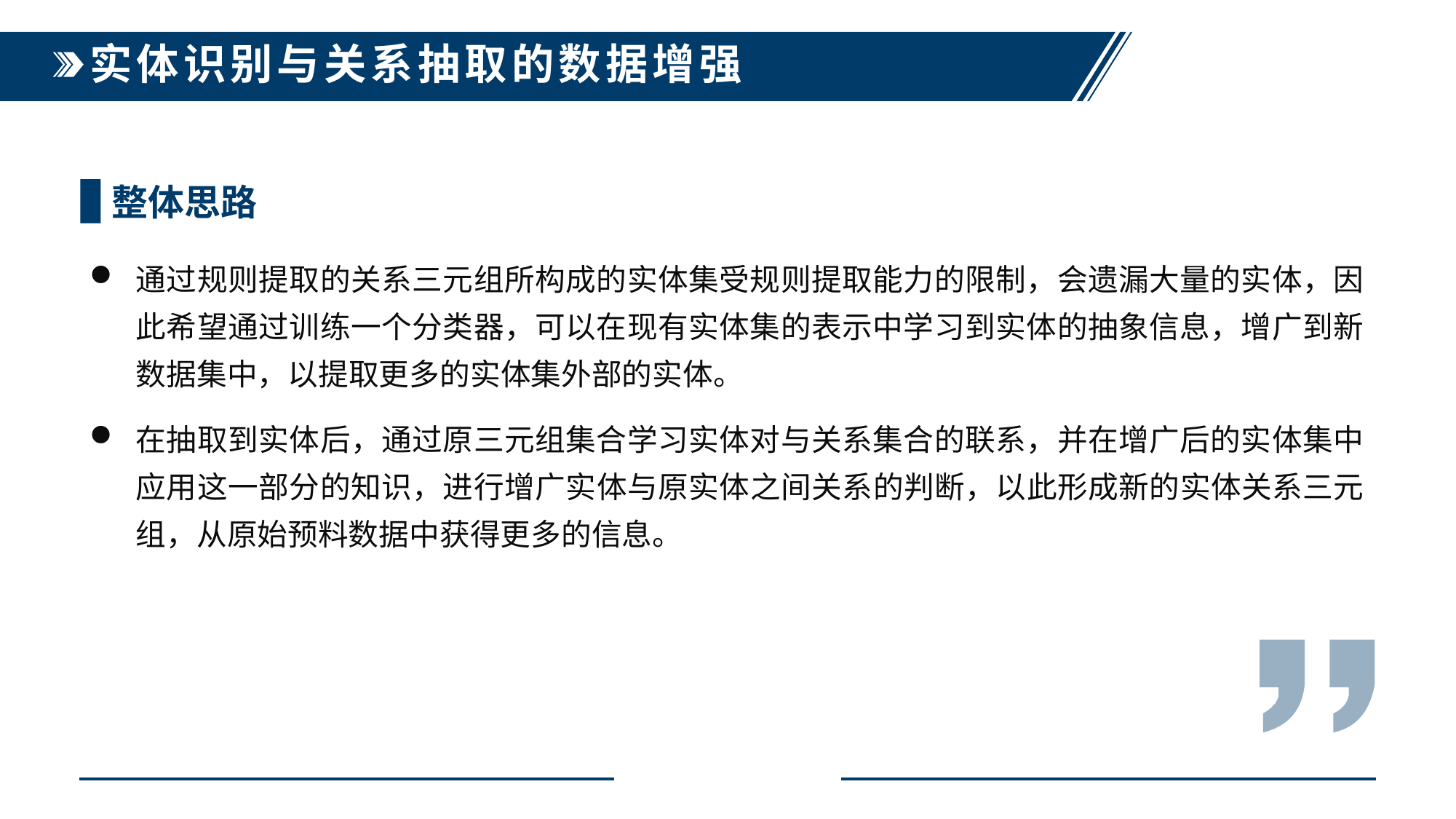

实体识别与关系抽取的数据增强
整体思路
通过规则提取的关系三元组所构成的实体集受规则提取能力的限制，会遗漏大量的实体，因此希望通过训练一个分类器，可以在现有实体集的表示中学习到实体的抽象信息，增广到新数据集中，以提取更多的实体集外部的实体。
在抽取到实体后，通过原三元组集合学习实体对与关系集合的联系，并在增广后的实体集中应用这一部分的知识，进行增广实体与原实体之间关系的判断，以此形成新的实体关系三元组，从原始预料数据中获得更多的信息。